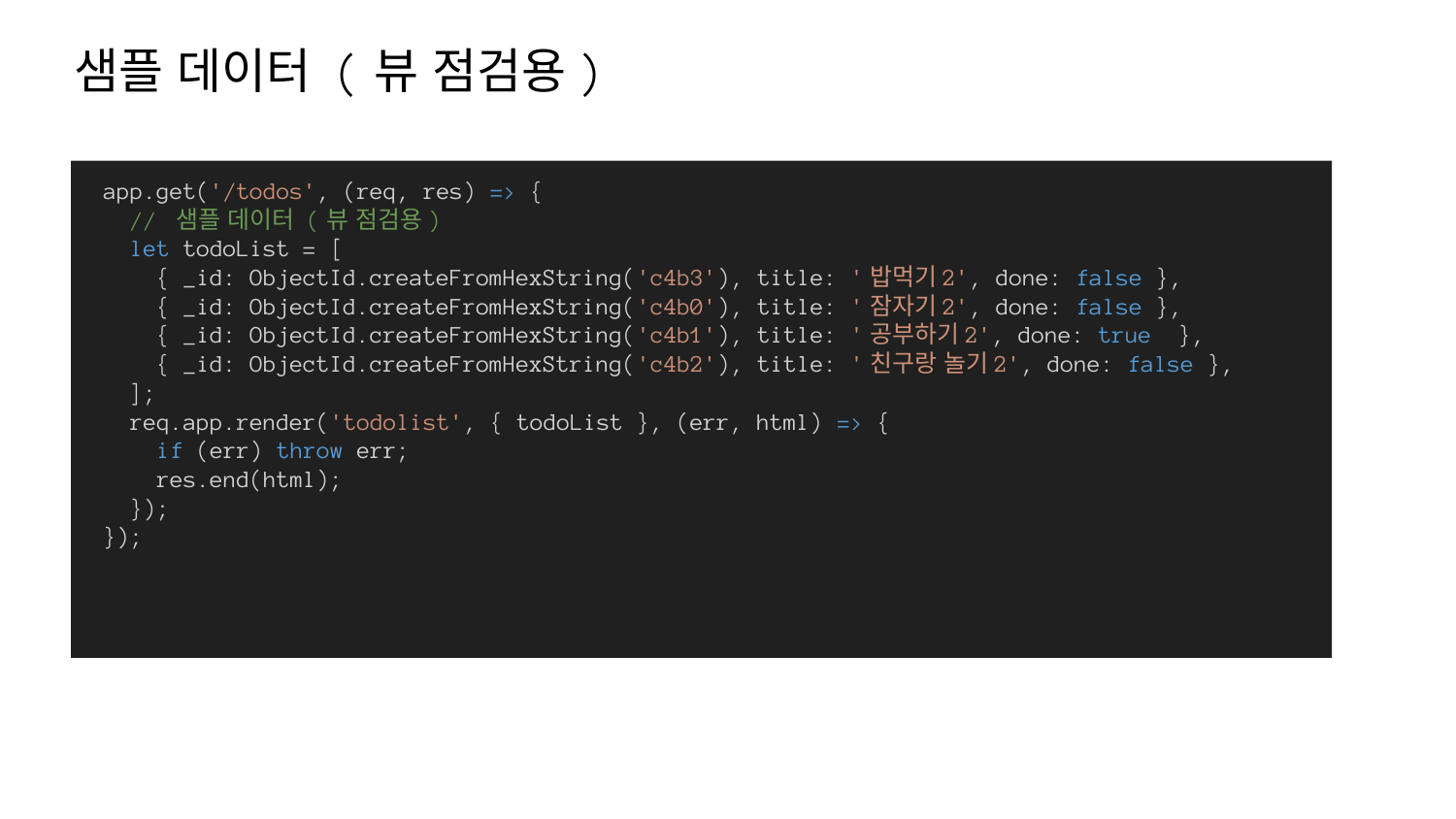

샘플 데이터 (뷰 점검용)
app.get('/todos', (req, res) => {
  // 샘플 데이터 (뷰 점검용)
  let todoList = [
    { _id: ObjectId.createFromHexString('c4b3'), title: '밥먹기2', done: false },
    { _id: ObjectId.createFromHexString('c4b0'), title: '잠자기2', done: false },
    { _id: ObjectId.createFromHexString('c4b1'), title: '공부하기2', done: true  },
    { _id: ObjectId.createFromHexString('c4b2'), title: '친구랑 놀기2', done: false },
  ];
  req.app.render('todolist', { todoList }, (err, html) => {
    if (err) throw err;
    res.end(html);
  });
});